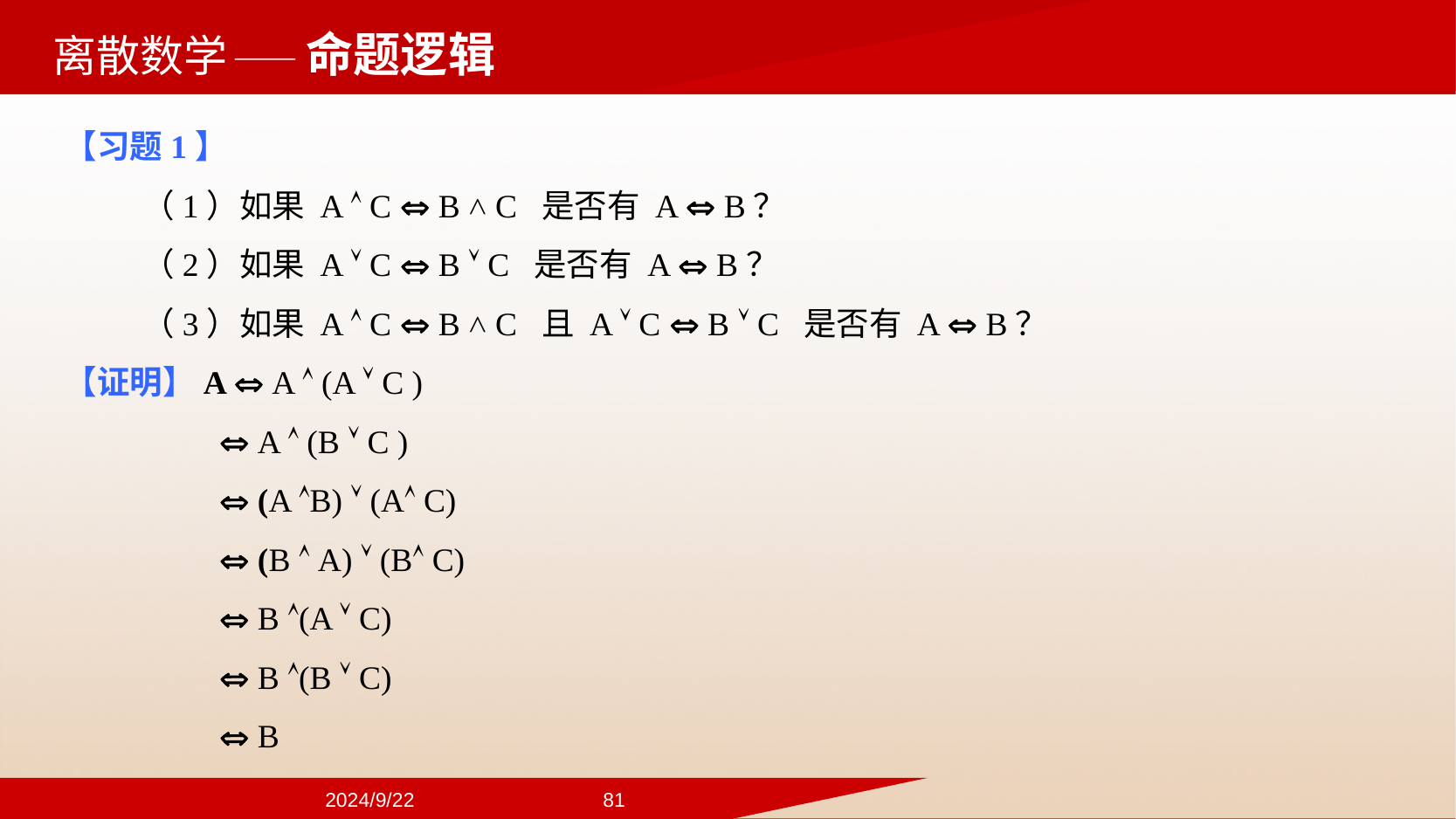

——命题逻辑
【习题1】
（1）如果 A ∧ C ⇔ B ˄ C  是否有 A ⇔ B？
（2）如果 A ∨ C ⇔ B ∨ C  是否有 A ⇔ B？
（3）如果 A ∧ C ⇔ B ˄ C  且 A ∨ C ⇔ B ∨ C  是否有 A ⇔ B？
【证明】A ⇔ A ∧ (A ∨ C )
⇔ A ∧ (B ∨ C )
⇔ (A ∧B) ∨ (A∧ C)
⇔ (B ∧ A) ∨ (B∧ C)
⇔ B ∧(A ∨ C)
⇔ B ∧(B ∨ C)
⇔ B
2024/9/22
81